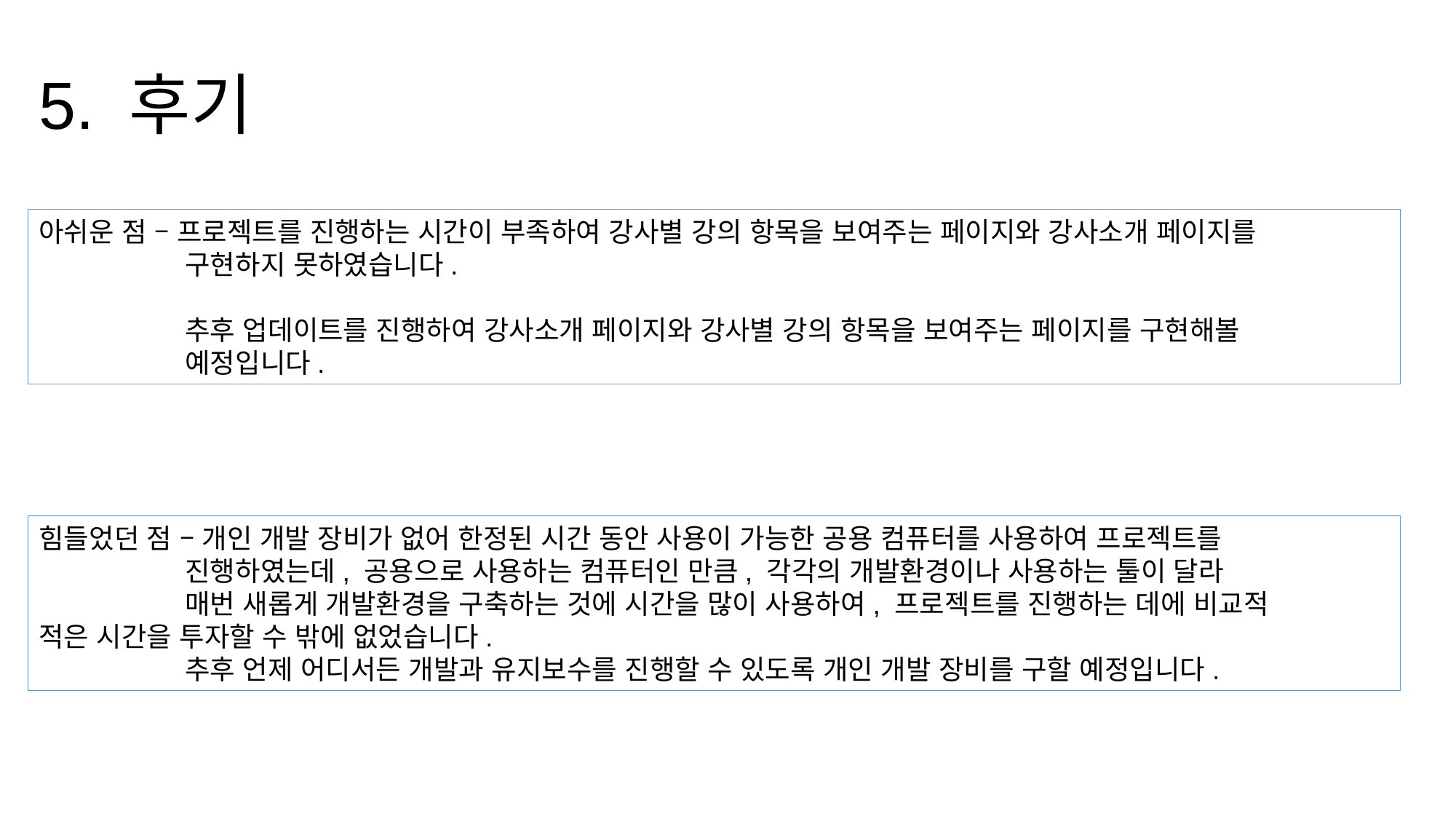

# 5. 후기
아쉬운 점 – 프로젝트를 진행하는 시간이 부족하여 강사별 강의 항목을 보여주는 페이지와 강사소개 페이지를
	    구현하지 못하였습니다.

  	    추후 업데이트를 진행하여 강사소개 페이지와 강사별 강의 항목을 보여주는 페이지를 구현해볼
	    예정입니다.
힘들었던 점 – 개인 개발 장비가 없어 한정된 시간 동안 사용이 가능한 공용 컴퓨터를 사용하여 프로젝트를
	    진행하였는데, 공용으로 사용하는 컴퓨터인 만큼, 각각의 개발환경이나 사용하는 툴이 달라
	    매번 새롭게 개발환경을 구축하는 것에 시간을 많이 사용하여, 프로젝트를 진행하는 데에 비교적 	    적은 시간을 투자할 수 밖에 없었습니다.
	    추후 언제 어디서든 개발과 유지보수를 진행할 수 있도록 개인 개발 장비를 구할 예정입니다.